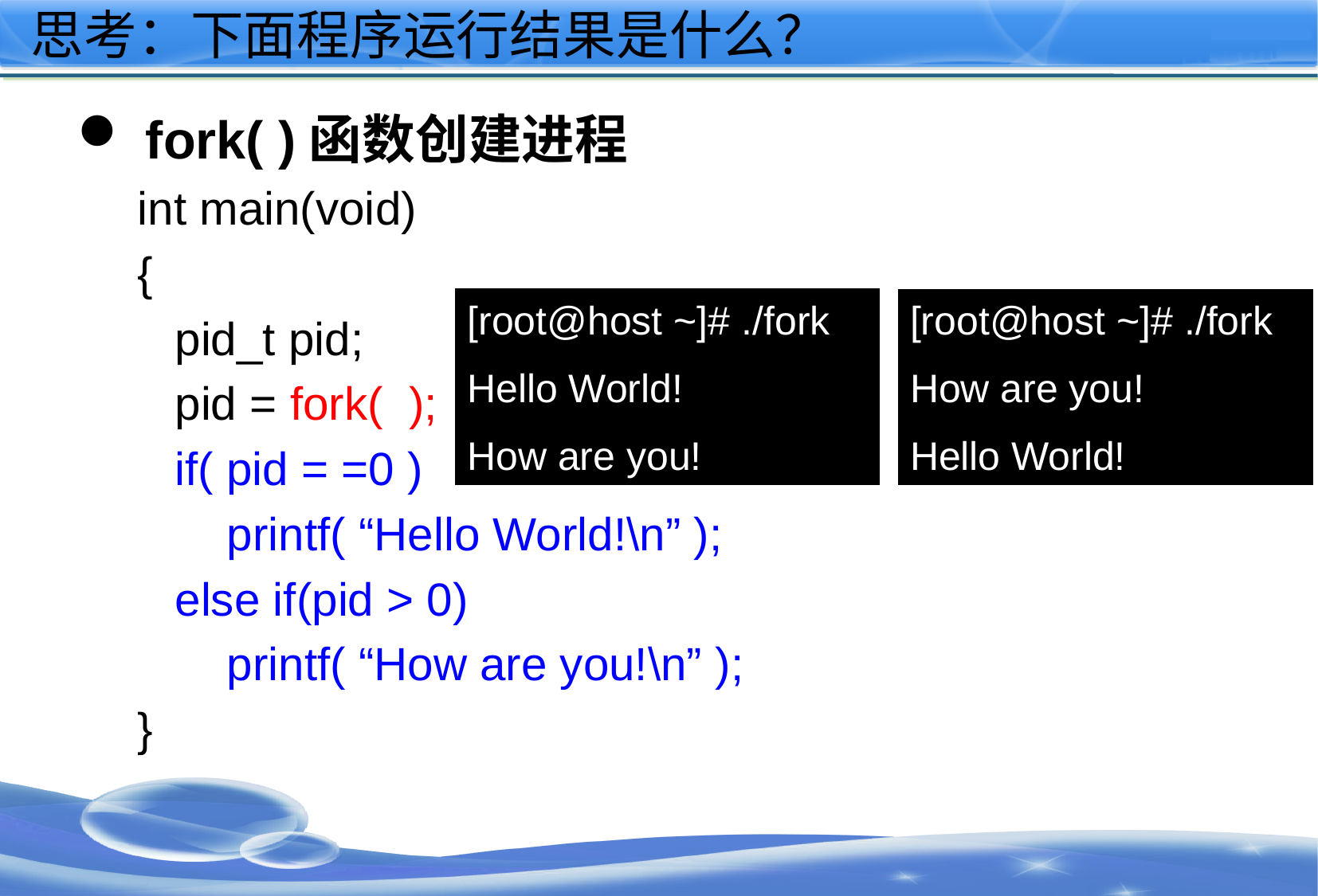

# 思考：下面程序运行结果是什么？
 fork( )函数创建进程
int main(void)
{
	pid_t pid;
	pid = fork(  );
	if( pid = =0 )
	    printf( “Hello World!\n” );
	else if(pid > 0)
	    printf( “How are you!\n” );
}
[root@host ~]# ./fork
Hello World!
How are you!
[root@host ~]# ./fork

[root@host ~]# ./fork
How are you!
Hello World!